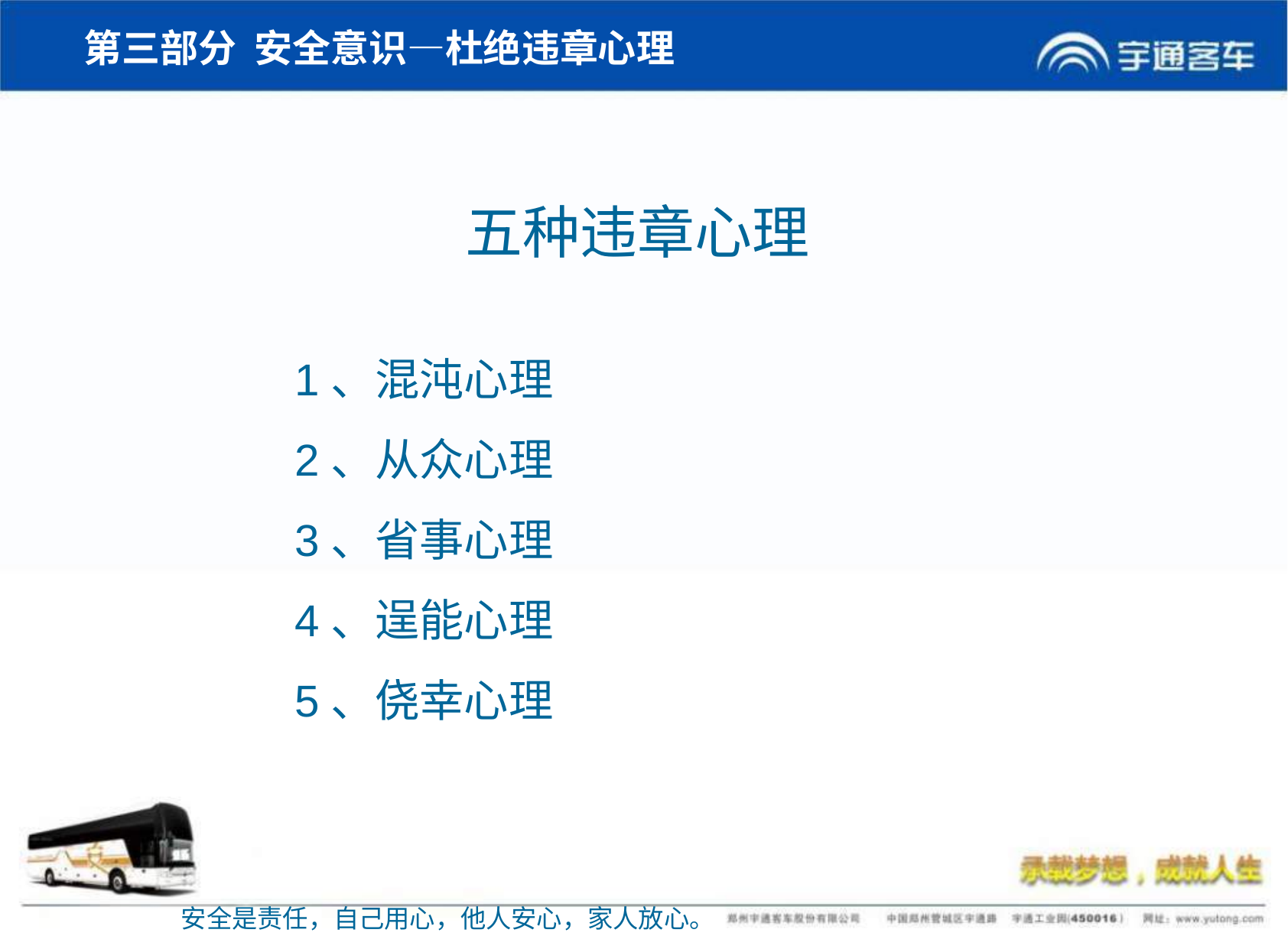

# 第三部分  安全意识—杜绝违章心理
五种违章心理
1、混沌心理
2、从众心理
3、省事心理
4、逞能心理
5、侥幸心理